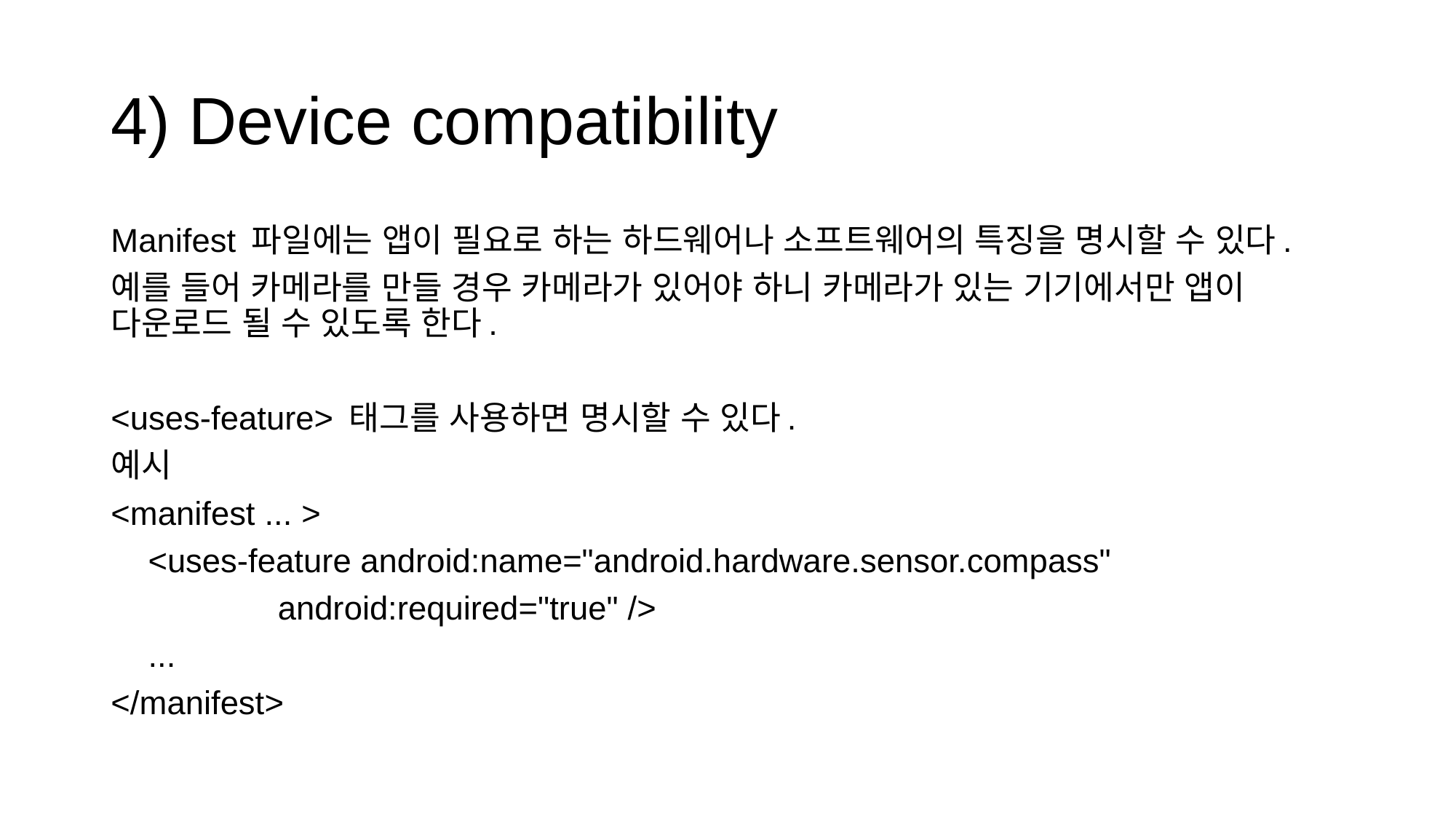

# 4) Device compatibility
Manifest 파일에는 앱이 필요로 하는 하드웨어나 소프트웨어의 특징을 명시할 수 있다.
예를 들어 카메라를 만들 경우 카메라가 있어야 하니 카메라가 있는 기기에서만 앱이 다운로드 될 수 있도록 한다.

<uses-feature> 태그를 사용하면 명시할 수 있다.
예시
<manifest ... >
    <uses-feature android:name="android.hardware.sensor.compass"
                  android:required="true" />
    ...
</manifest>